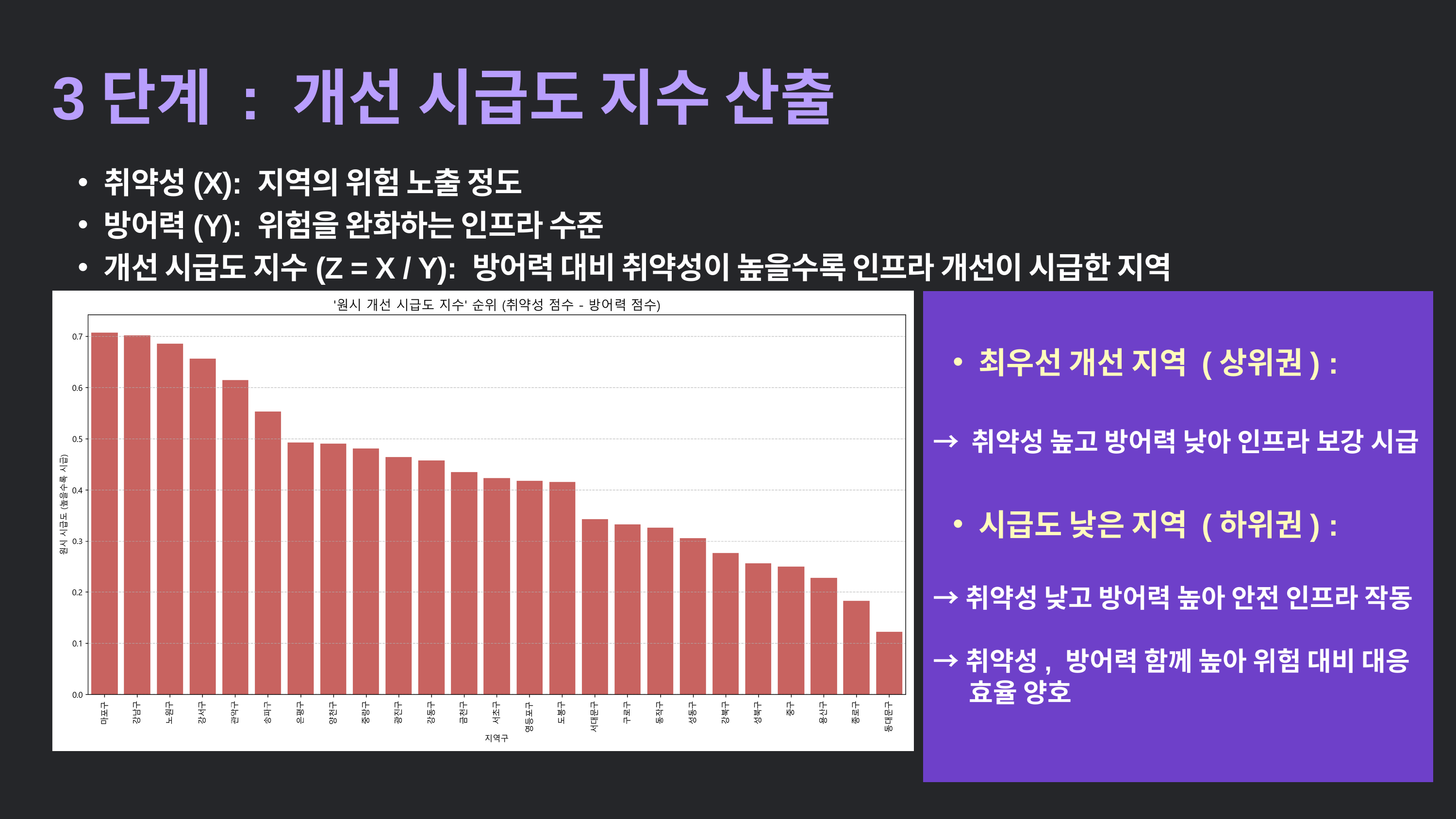

3단계 : 개선 시급도 지수 산출
취약성(X): 지역의 위험 노출 정도
방어력(Y): 위험을 완화하는 인프라 수준
개선 시급도 지수(Z = X / Y): 방어력 대비 취약성이 높을수록 인프라 개선이 시급한 지역

최우선 개선 지역 (상위권) :

 → 취약성 높고 방어력 낮아 인프라 보강 시급

시급도 낮은 지역 (하위권) :

 →취약성 낮고 방어력 높아 안전 인프라 작동

 →취약성, 방어력 함께 높아 위험 대비 대응
      효율 양호